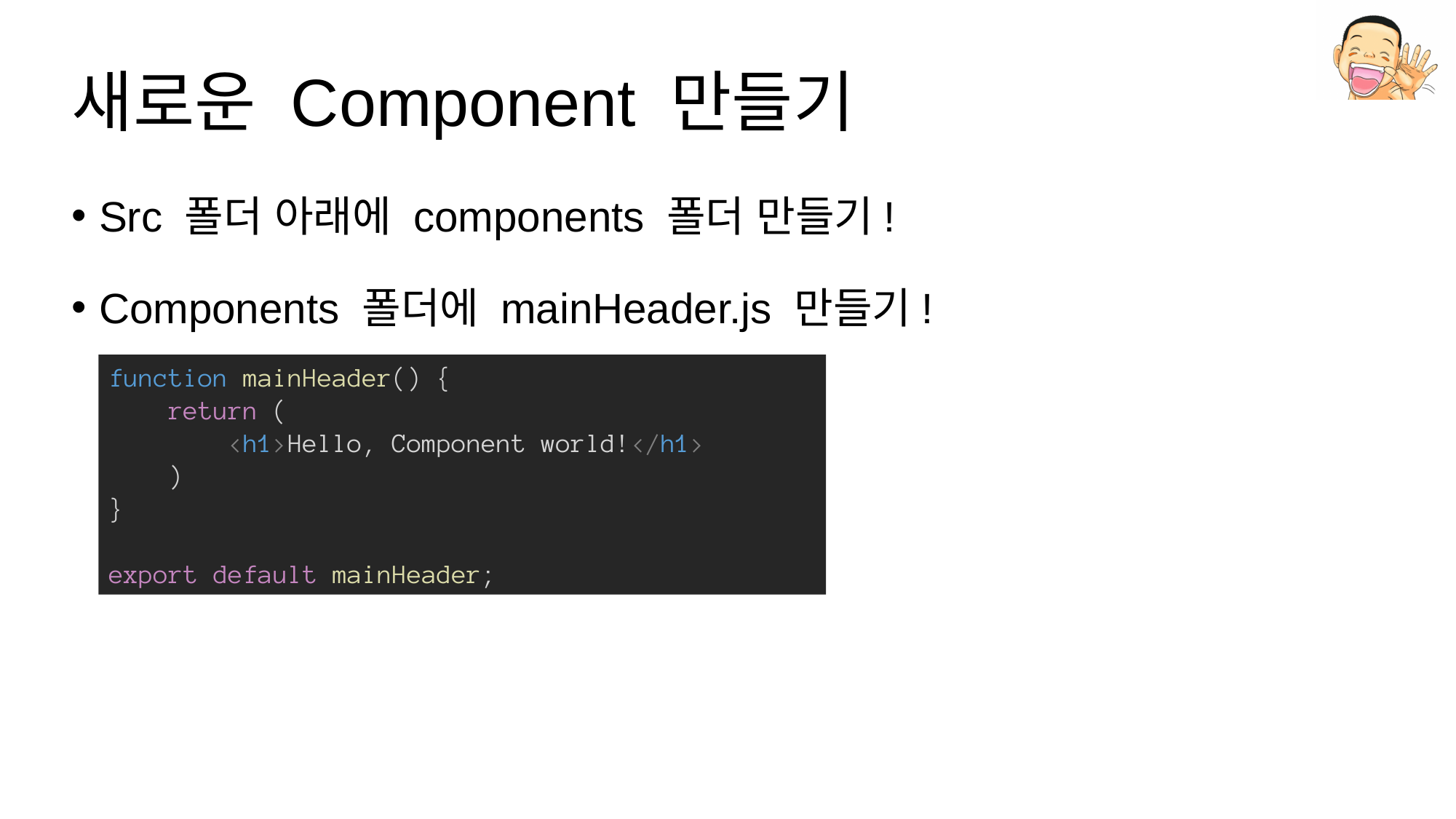

# 새로운 Component 만들기
Src 폴더 아래에 components 폴더 만들기!
Components 폴더에 mainHeader.js 만들기!

function mainHeader() {
    return (
        <h1>Hello, Component world!</h1>
    )
}
export default mainHeader;